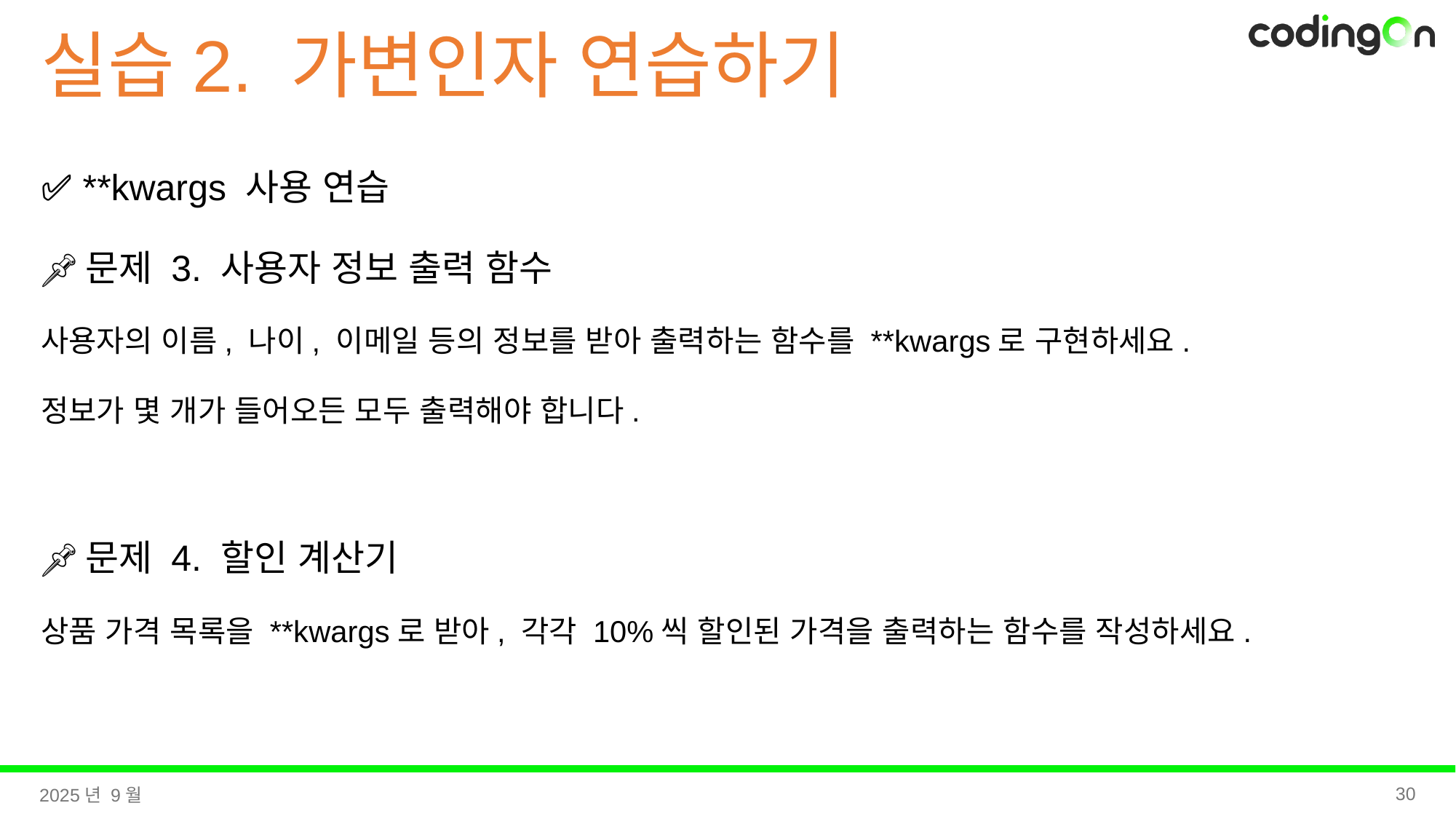

실습2. 가변인자 연습하기
✅ **kwargs 사용 연습
📌문제 3. 사용자 정보 출력 함수
사용자의 이름, 나이, 이메일 등의 정보를 받아 출력하는 함수를 **kwargs로 구현하세요.
정보가 몇 개가 들어오든 모두 출력해야 합니다.

📌문제 4. 할인 계산기
상품 가격 목록을 **kwargs로 받아, 각각 10%씩 할인된 가격을 출력하는 함수를 작성하세요.
30
2025년 9월